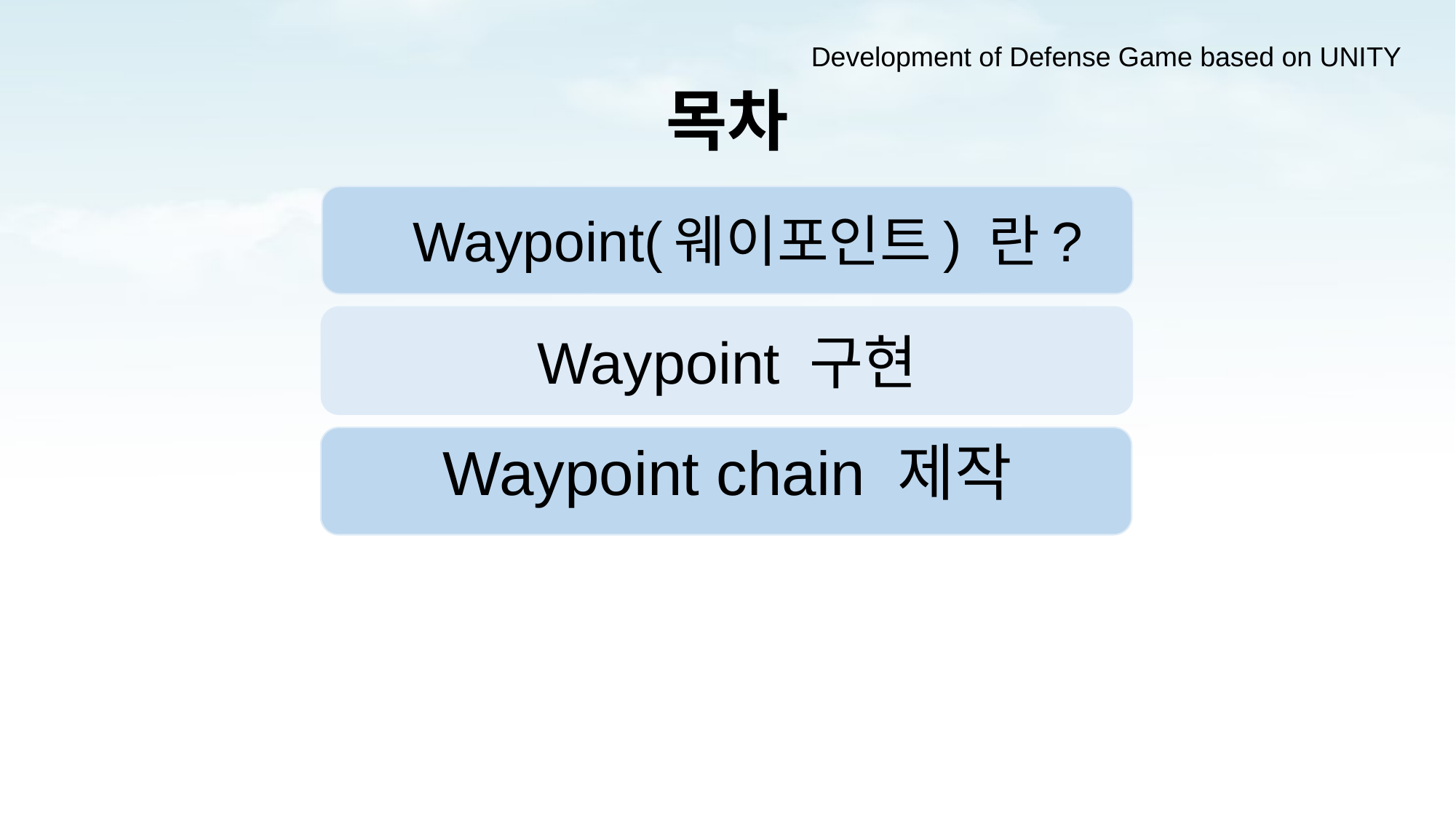

Development of Defense Game based on UNITY
# 목차

Waypoint(웨이포인트) 란?

Waypoint 구현

Waypoint chain 제작